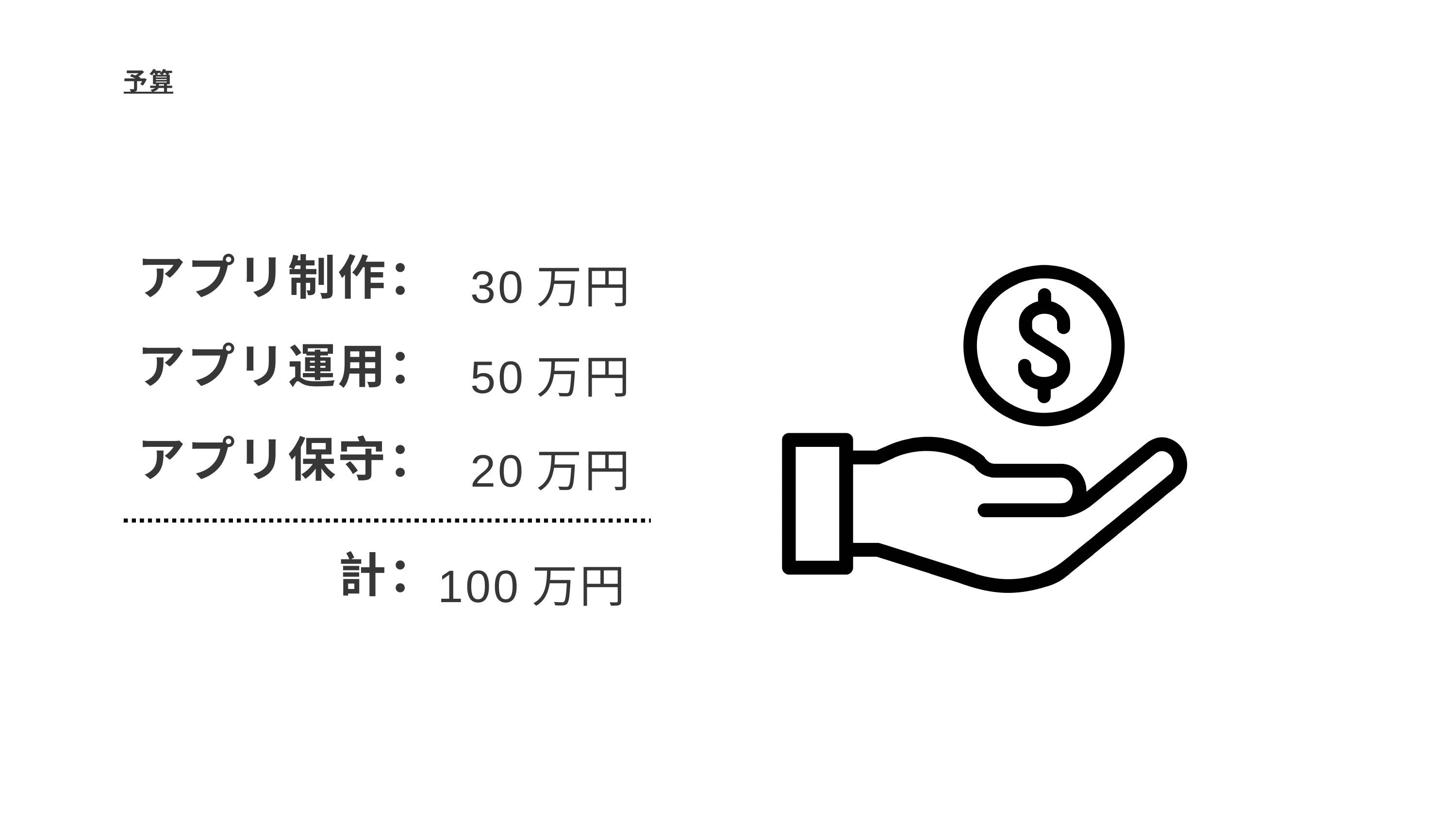

予算
30万円
アプリ制作：
50万円
アプリ運用：
20万円
アプリ保守：

100万円
計：